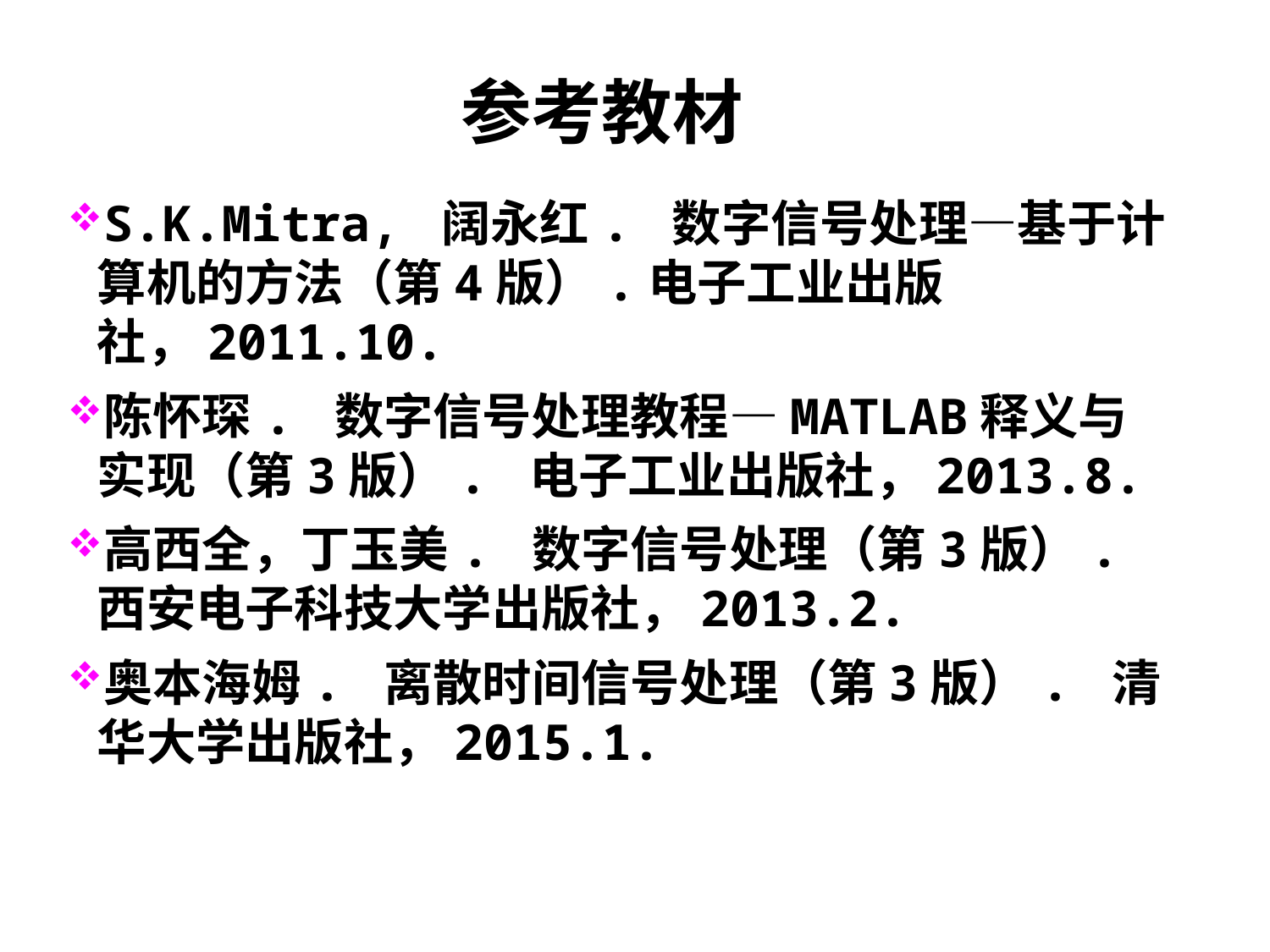

参考教材
S.K.Mitra, 阔永红. 数字信号处理—基于计算机的方法（第4版）.电子工业出版社，2011.10.
陈怀琛. 数字信号处理教程—MATLAB释义与实现（第3版）. 电子工业出版社，2013.8.
高西全，丁玉美. 数字信号处理（第3版）. 西安电子科技大学出版社，2013.2.
奥本海姆. 离散时间信号处理（第3版）. 清华大学出版社，2015.1.